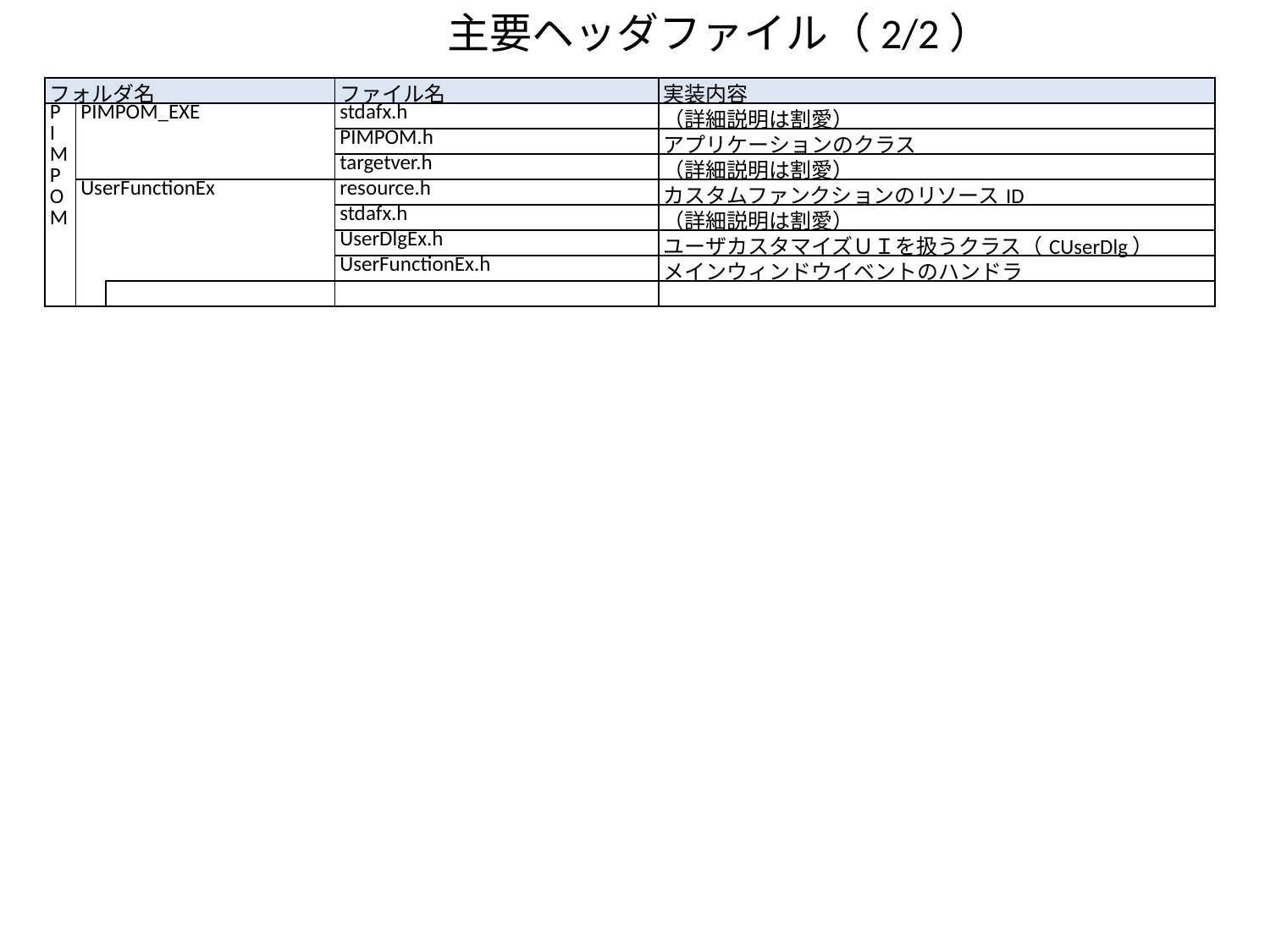

主要ヘッダファイル（2/2）
| フォルダ名 |  |  | ファイル名 | 実装内容 |
| --- | --- | --- | --- | --- |
| P IMPOM | PIMPOM\_EXE |  | stdafx.h | （詳細説明は割愛） |
|  |  |  | PIMPOM.h | アプリケーションのクラス |
|  |  |  | targetver.h | （詳細説明は割愛） |
|  | UserFunctionEx |  | resource.h | カスタムファンクションのリソースID |
|  |  |  | stdafx.h | （詳細説明は割愛） |
|  |  |  | UserDlgEx.h | ユーザカスタマイズＵＩを扱うクラス（CUserDlg） |
|  |  |  | UserFunctionEx.h | メインウィンドウイベントのハンドラ |
|  |  |  |  |  |